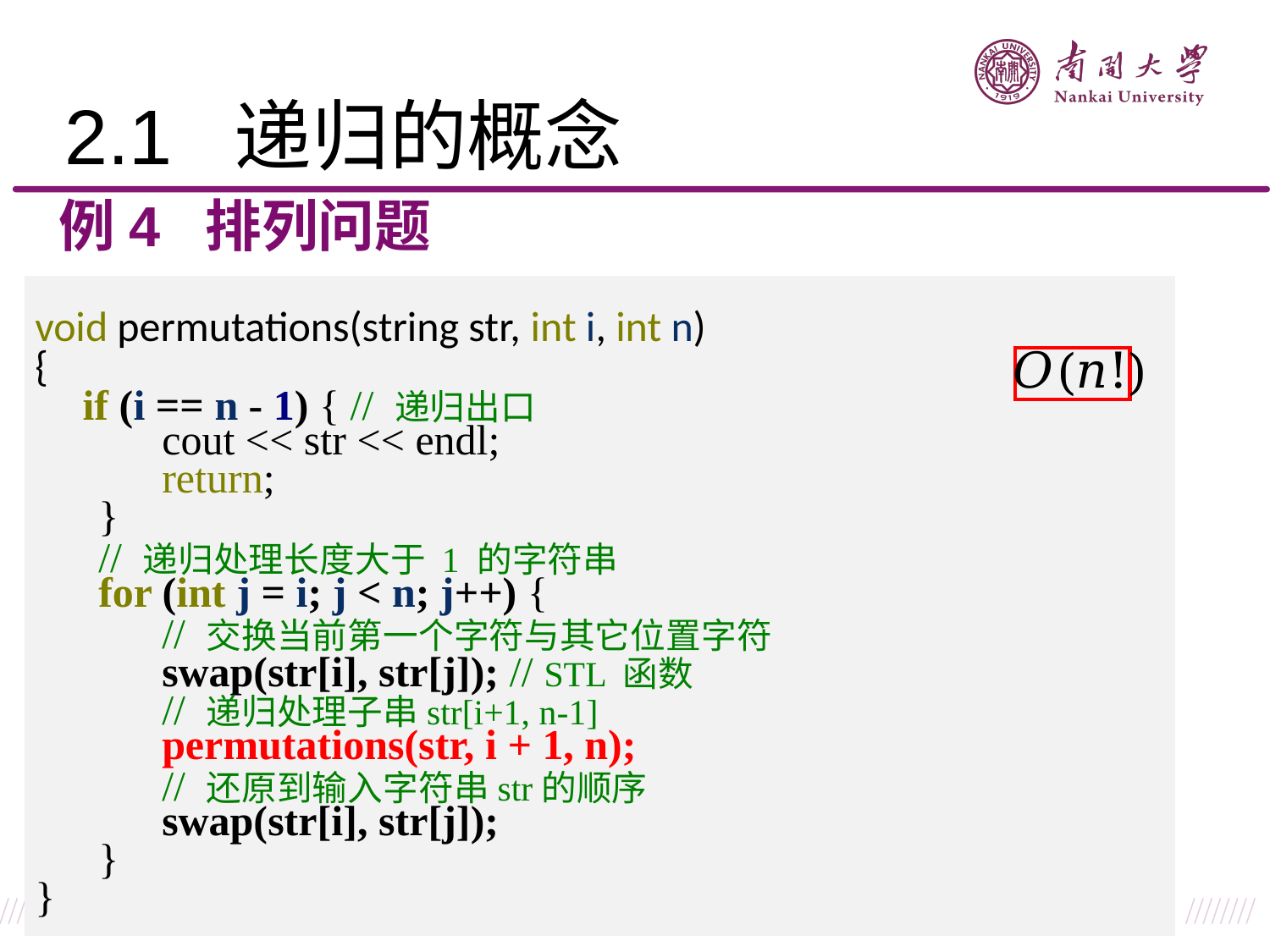

2.1  递归的概念
例4  排列问题

实现代码

	void permutations(string str, int i, int n)
	{
		if (i == n - 1) { // 递归出口
				cout << str << endl;
				return;
			}
			// 递归处理长度大于 1 的字符串
			for (int j = i; j < n; j++) {
				// 交换当前第一个字符与其它位置字符
				swap(str[i], str[j]); // STL 函数
				// 递归处理子串str[i+1, n-1]
				permutations(str, i + 1, n);
				// 还原到输入字符串str的顺序
				swap(str[i], str[j]);
			}
	}

𝑂(𝑛!)